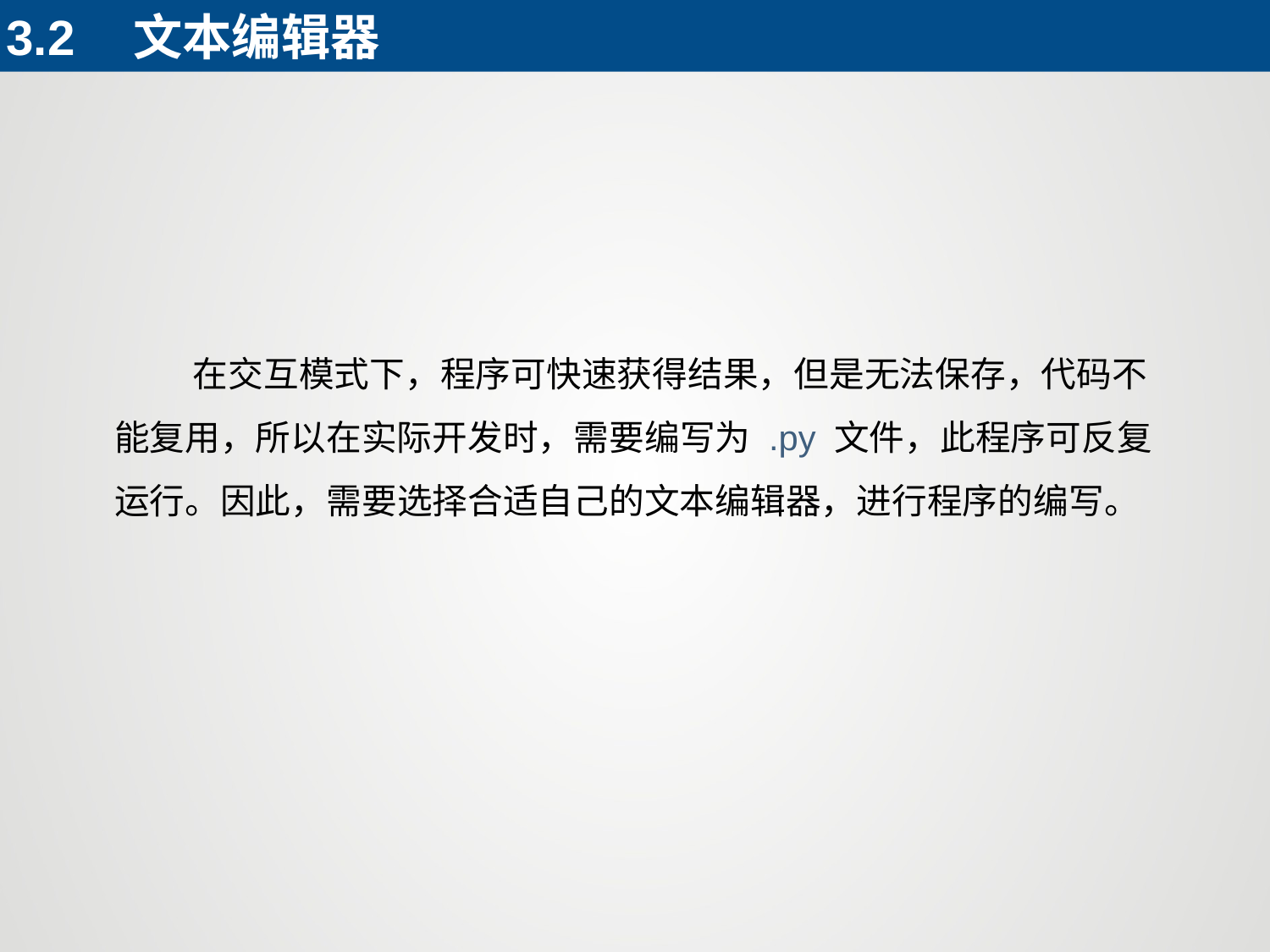

3.2	文本编辑器
        在交互模式下，程序可快速获得结果，但是无法保存，代码不能复用，所以在实际开发时，需要编写为 .py 文件，此程序可反复运行。因此，需要选择合适自己的文本编辑器，进行程序的编写。